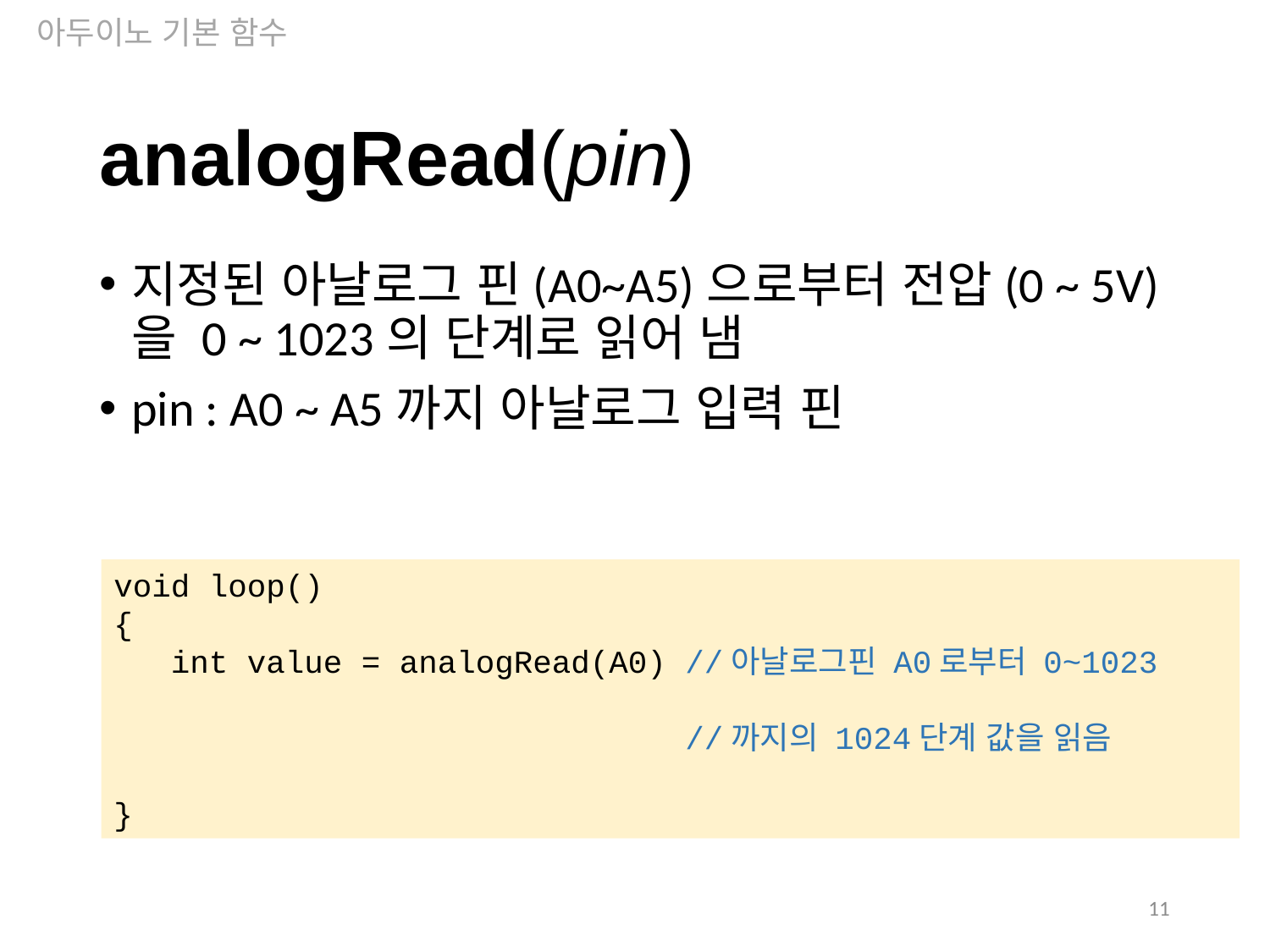

아두이노 기본 함수
analogRead(pin)
지정된 아날로그 핀(A0~A5)으로부터 전압(0 ~ 5V)을 0 ~ 1023의 단계로 읽어 냄
pin : A0 ~ A5까지 아날로그 입력 핀
void loop()
{
   int value = analogRead(A0) //아날로그핀 A0로부터 0~1023
                              //까지의 1024단계 값을 읽음
}
11